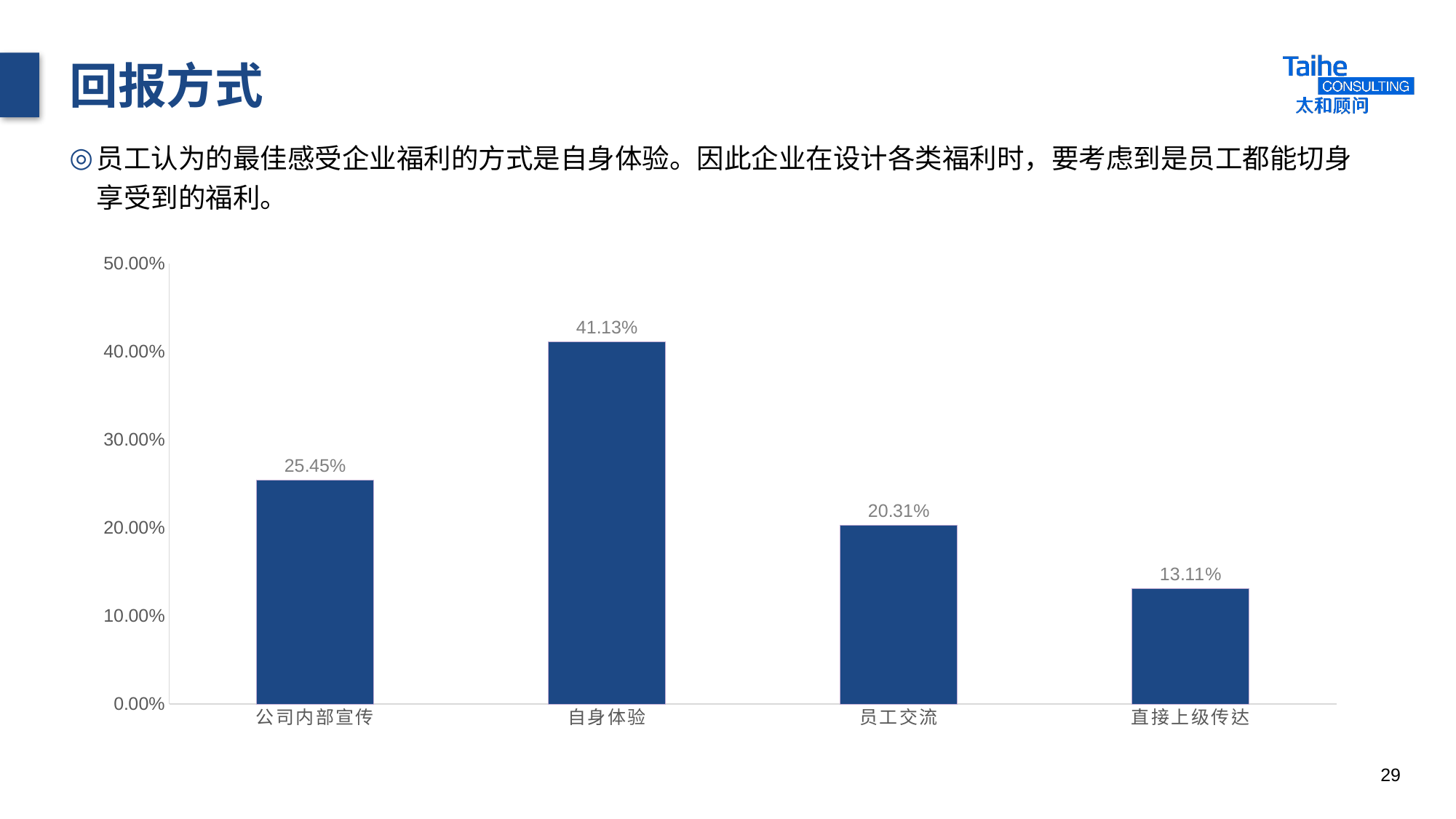

# 回报方式

员工认为的最佳感受企业福利的方式是自身体验。因此企业在设计各类福利时，要考虑到是员工都能切身享受到的福利。

### Chart

| Category | 熟知 |
|---|---|
| 公司内部宣传 | 0.2545 |
| 自身体验 | 0.4113 |
| 员工交流 | 0.2031 |
| 直接上级传达 | 0.1311 |
29